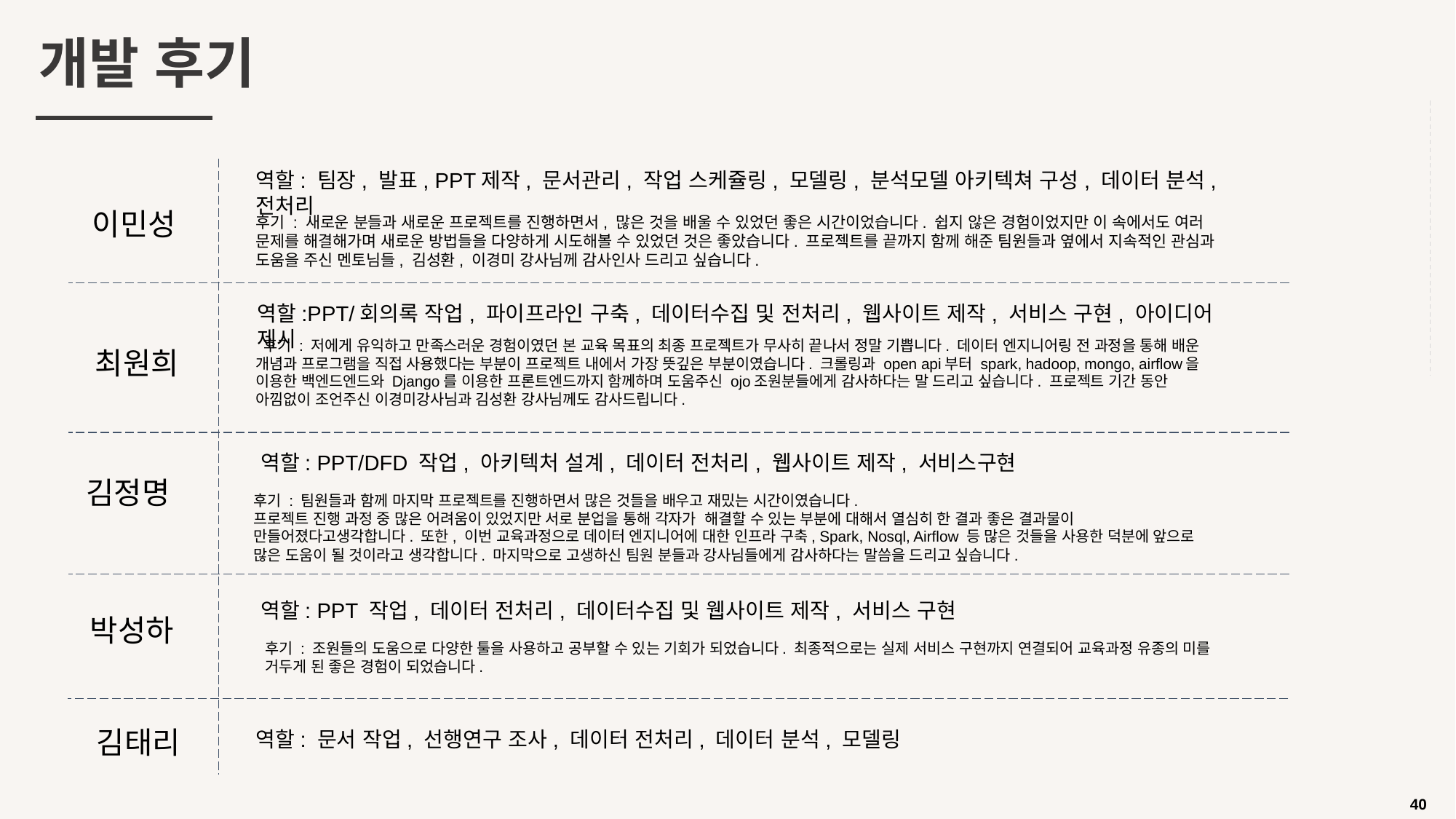

개발 후기
역할: 팀장, 발표, PPT제작, 문서관리, 작업 스케쥴링, 모델링, 분석모델 아키텍쳐 구성, 데이터 분석, 전처리
이민성
후기 : 새로운 분들과 새로운 프로젝트를 진행하면서, 많은 것을 배울 수 있었던 좋은 시간이었습니다. 쉽지 않은 경험이었지만 이 속에서도 여러 문제를 해결해가며 새로운 방법들을 다양하게 시도해볼 수 있었던 것은 좋았습니다. 프로젝트를 끝까지 함께 해준 팀원들과 옆에서 지속적인 관심과 도움을 주신 멘토님들, 김성환, 이경미 강사님께 감사인사 드리고 싶습니다.
역할:PPT/회의록 작업, 파이프라인 구축, 데이터수집 및 전처리, 웹사이트 제작, 서비스 구현, 아이디어 제시
 후기 : 저에게 유익하고 만족스러운 경험이였던 본 교육 목표의 최종 프로젝트가 무사히 끝나서 정말 기쁩니다. 데이터 엔지니어링 전 과정을 통해 배운 개념과 프로그램을 직접 사용했다는 부분이 프로젝트 내에서 가장 뜻깊은 부분이였습니다. 크롤링과 open api부터 spark, hadoop, mongo, airflow을 이용한 백엔드엔드와 Django를 이용한 프론트엔드까지 함께하며 도움주신 ojo조원분들에게 감사하다는 말 드리고 싶습니다. 프로젝트 기간 동안 아낌없이 조언주신 이경미강사님과 김성환 강사님께도 감사드립니다.
최원희
역할: PPT/DFD 작업, 아키텍처 설계, 데이터 전처리, 웹사이트 제작, 서비스구현
김정명
후기 : 팀원들과 함께 마지막 프로젝트를 진행하면서 많은 것들을 배우고 재밌는 시간이였습니다.
프로젝트 진행 과정 중 많은 어려움이 있었지만 서로 분업을 통해 각자가  해결할 수 있는 부분에 대해서 열심히 한 결과 좋은 결과물이 만들어졌다고생각합니다. 또한, 이번 교육과정으로 데이터 엔지니어에 대한 인프라 구축, Spark, Nosql, Airflow 등 많은 것들을 사용한 덕분에 앞으로 많은 도움이 될 것이라고 생각합니다. 마지막으로 고생하신 팀원 분들과 강사님들에게 감사하다는 말씀을 드리고 싶습니다.

역할: PPT 작업, 데이터 전처리, 데이터수집 및 웹사이트 제작, 서비스 구현
박성하
후기 : 조원들의 도움으로 다양한 툴을 사용하고 공부할 수 있는 기회가 되었습니다. 최종적으로는 실제 서비스 구현까지 연결되어 교육과정 유종의 미를 거두게 된 좋은 경험이 되었습니다.
김태리
역할: 문서 작업, 선행연구 조사, 데이터 전처리, 데이터 분석, 모델링